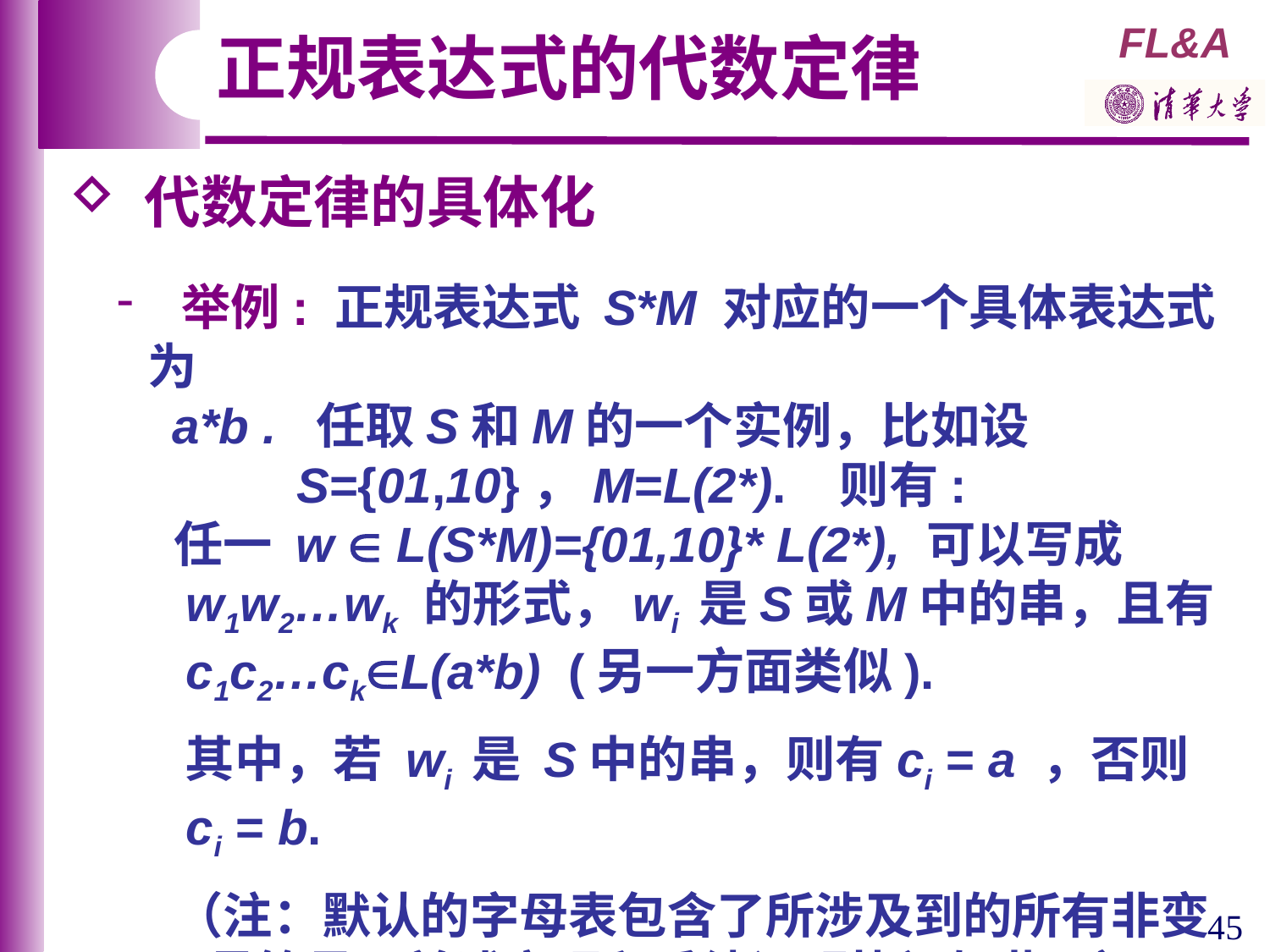

正规表达式的代数定律
 代数定律的具体化
  举例: 正规表达式 S*M 对应的一个具体表达式为
    a*b .  任取S和M的一个实例，比如设
             S={01,10}，M=L(2*).   则有:
    任一 w ∈ L(S*M)={01,10}* L(2*), 可以写成
     w1w2…wk 的形式，wi 是S或M中的串，且有
     c1c2…ck∈L(a*b)  (另一方面类似).

     其中，若 wi 是 S中的串，则有ci = a ，否则
     ci = b.

    （注：默认的字母表包含了所涉及到的所有非变
       量符号。前述定理和后续证明皆视如此。）
45